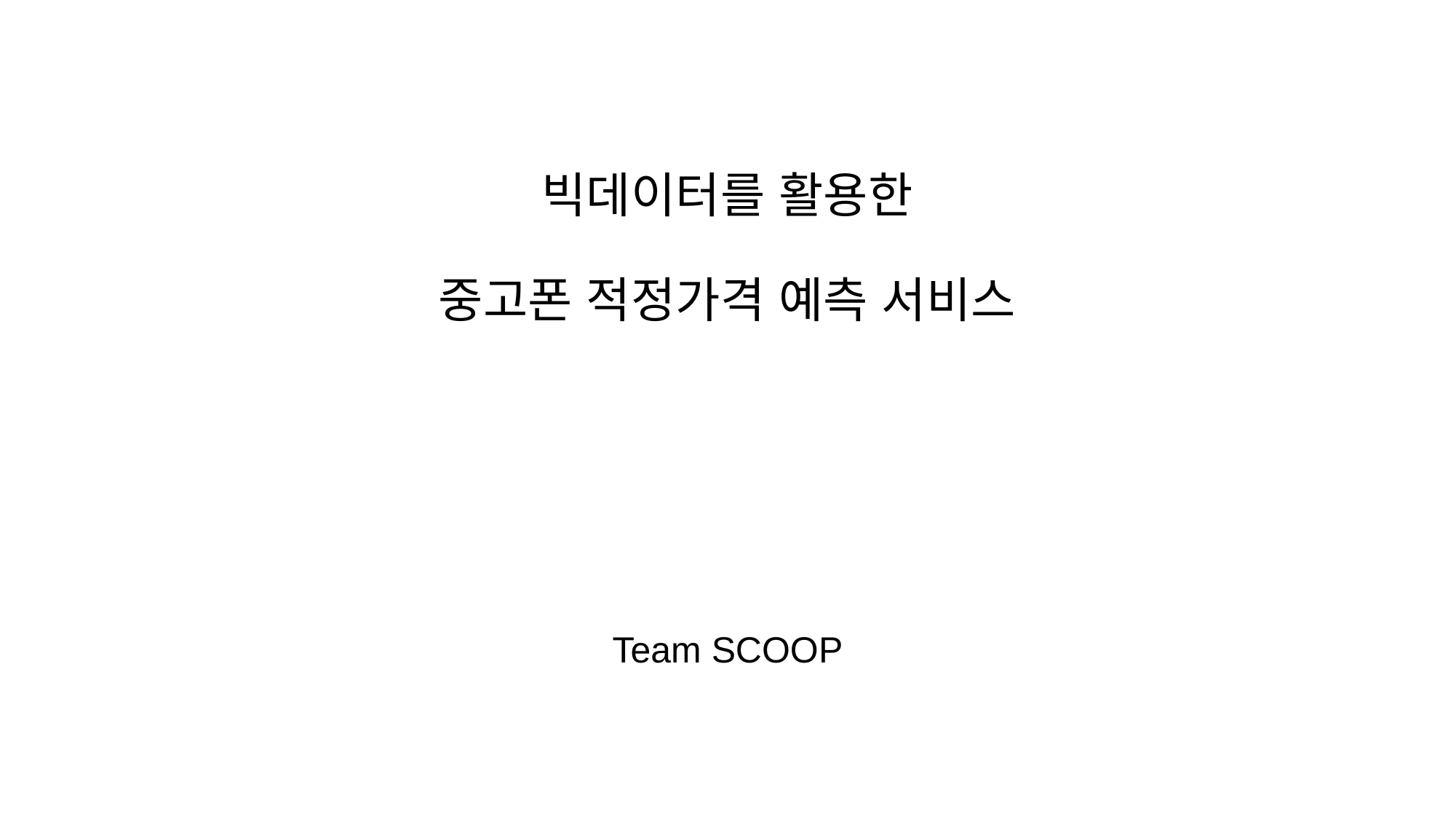

# 빅데이터를 활용한 중고폰 적정가격 예측 서비스
Team SCOOP